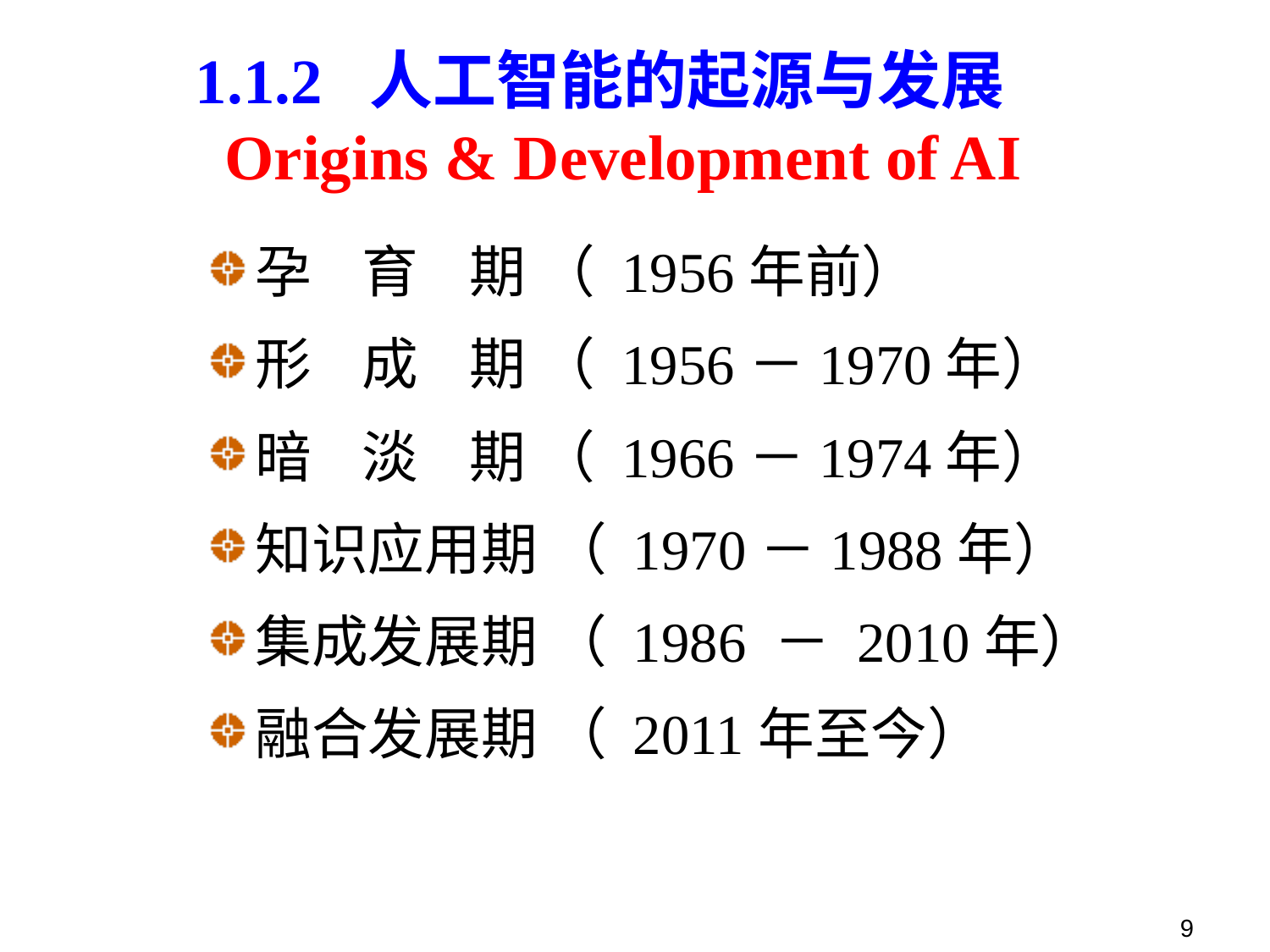

# 1.1.2  人工智能的起源与发展 Origins & Development of AI
孕    育    期 （ 1956年前）
形    成    期 （ 1956－1970年）
暗    淡    期 （ 1966－1974年）
知识应用期 （ 1970－1988年）
集成发展期 （ 1986 － 2010年）
融合发展期 （ 2011年至今）
9